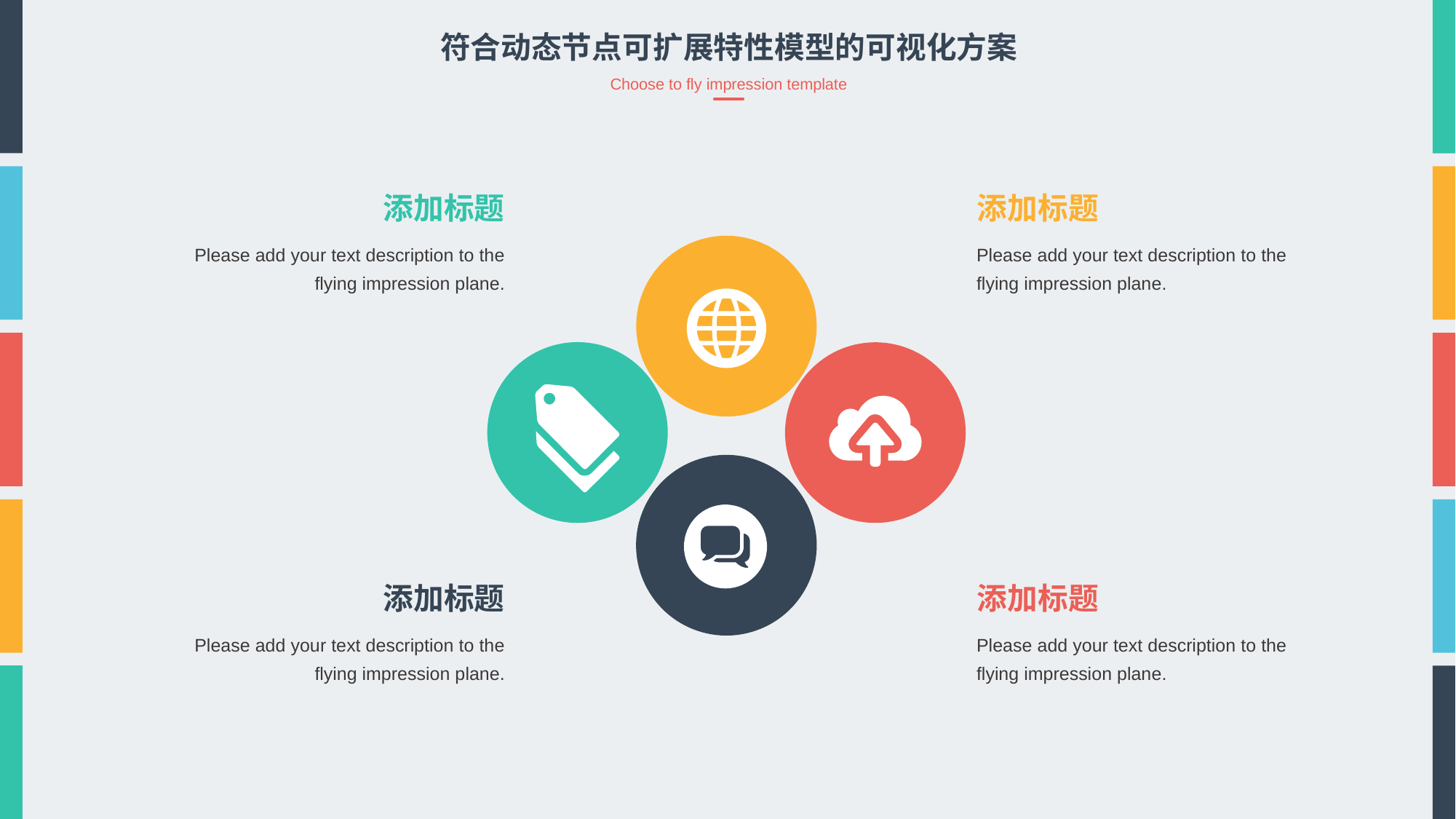

符合动态节点可扩展特性模型的可视化方案
Choose to fly impression template

添加标题
添加标题
Please add your text description to the flying impression plane.
Please add your text description to the flying impression plane.

添加标题
添加标题
Please add your text description to the flying impression plane.
Please add your text description to the flying impression plane.